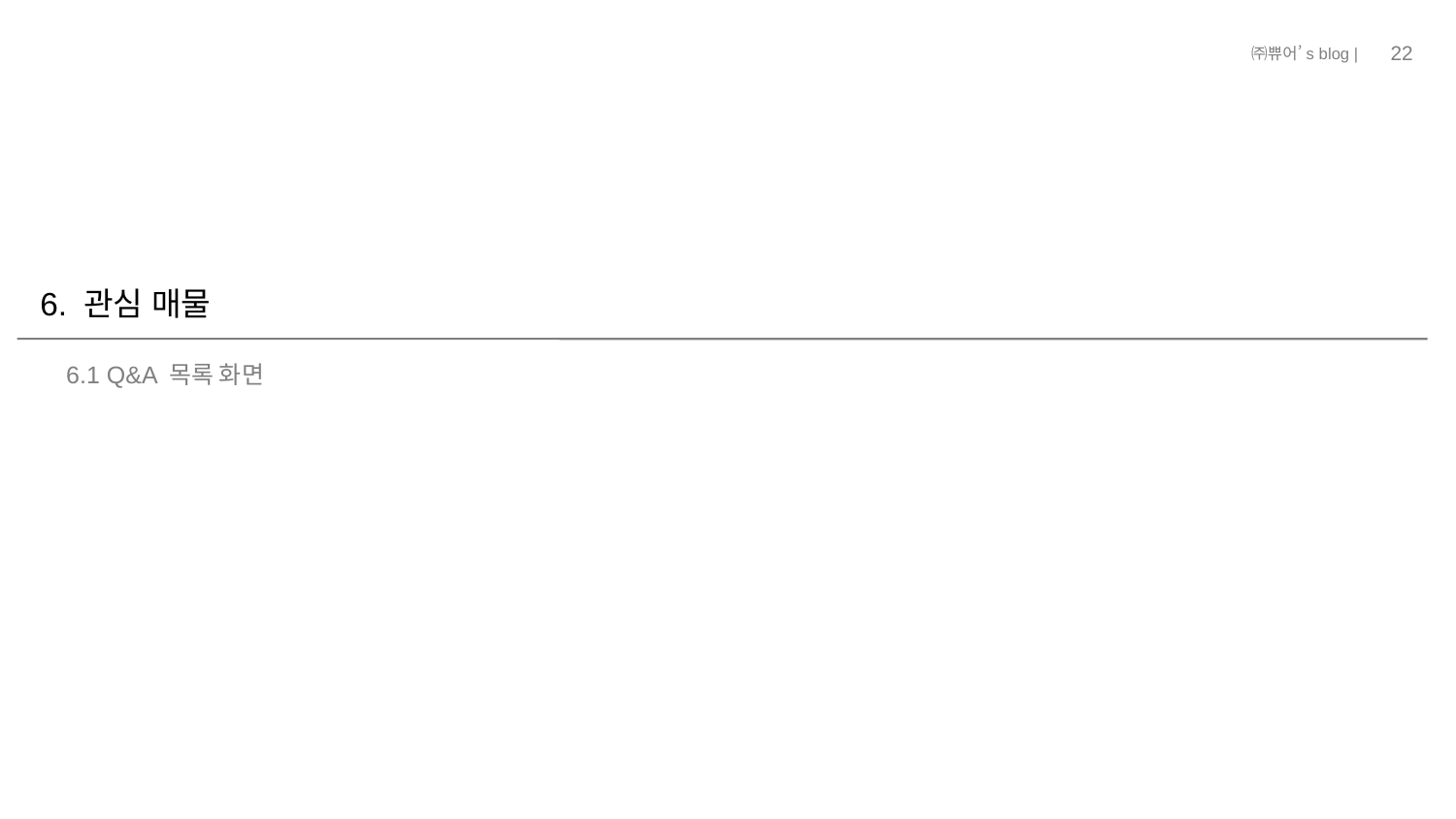

22
# 6. 관심 매물
6.1 Q&A 목록 화면